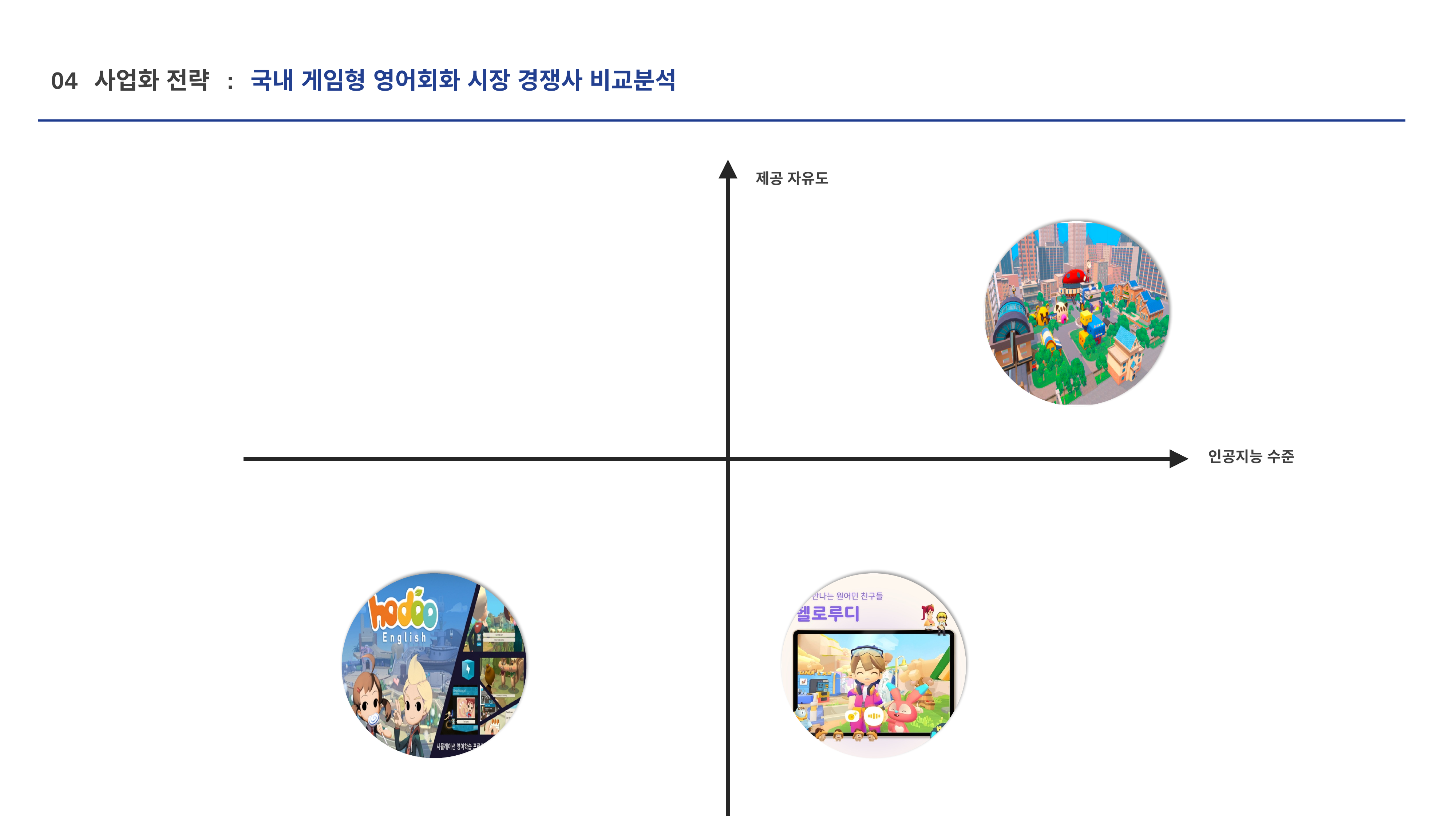

04 사업화 전략 : 국내 게임형 영어회화 시장 경쟁사 비교분석
제공 자유도

인공지능 수준